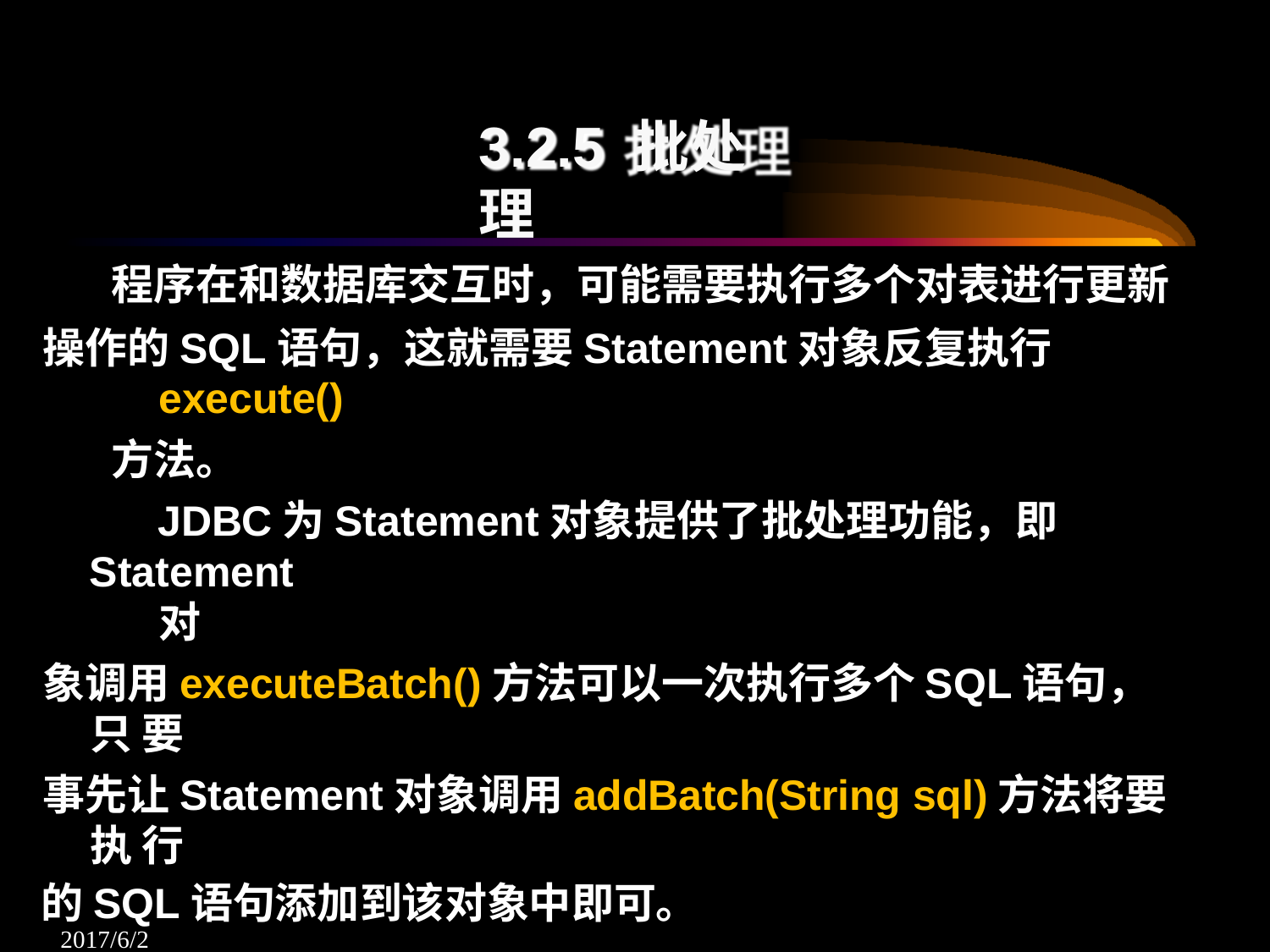

# 3.2.5 批处理

程序在和数据库交互时，可能需要执行多个对表进行更新 操作的SQL语句，这就需要Statement对象反复执行
execute()
方法。
JDBC为Statement对象提供了批处理功能，即Statement
对
象调用executeBatch()方法可以一次执行多个SQL语句，只 要
事先让Statement对象调用addBatch(String sql)方法将要执 行
的SQL语句添加到该对象中即可。
2017/6/2	110